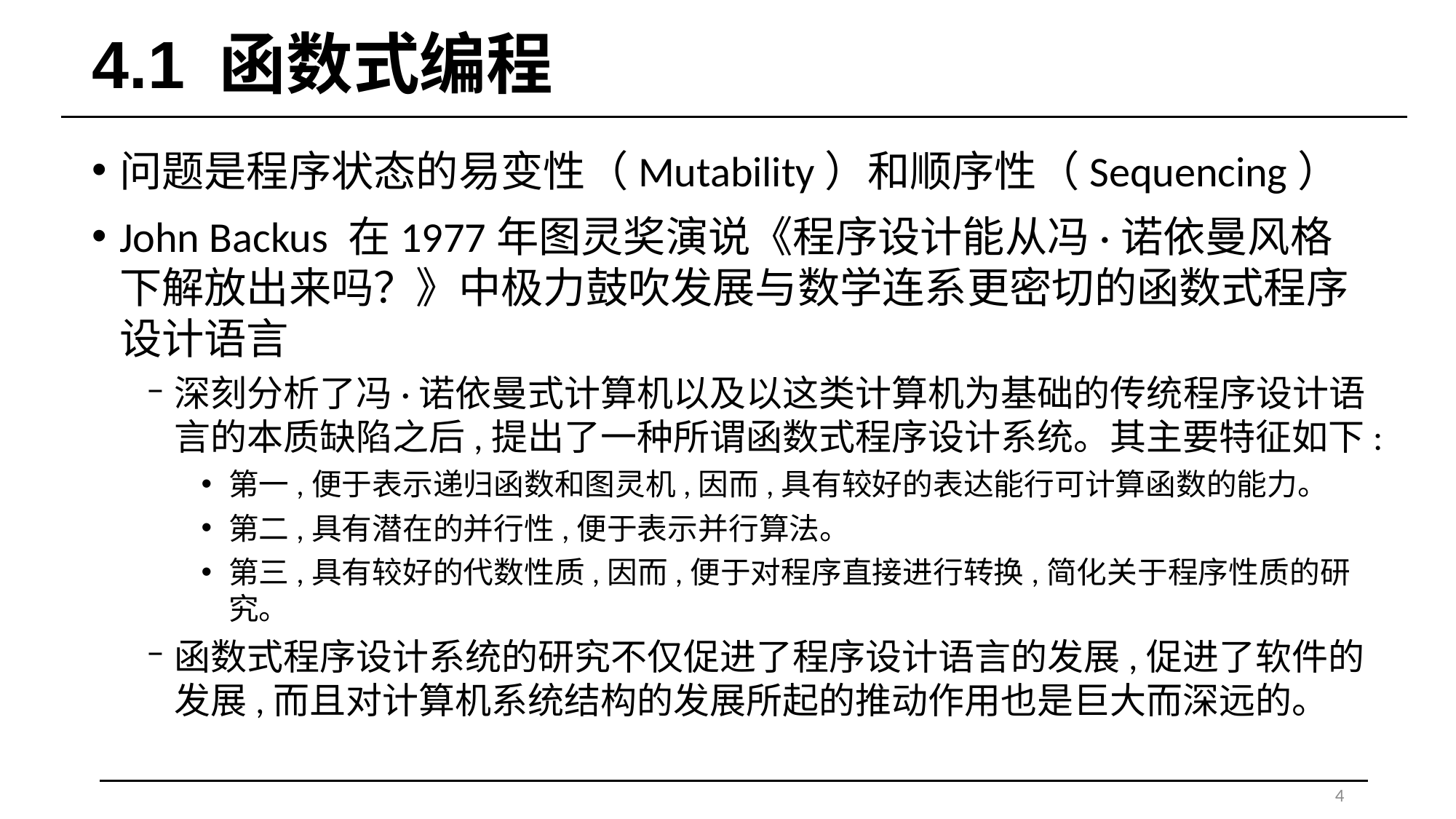

# 4.1 函数式编程
问题是程序状态的易变性（Mutability）和顺序性（Sequencing）
John Backus 在1977年图灵奖演说《程序设计能从冯·诺依曼风格下解放出来吗？》中极力鼓吹发展与数学连系更密切的函数式程序设计语言
深刻分析了冯·诺依曼式计算机以及以这类计算机为基础的传统程序设计语言的本质缺陷之后,提出了一种所谓函数式程序设计系统。其主要特征如下:
第一,便于表示递归函数和图灵机,因而,具有较好的表达能行可计算函数的能力。
第二,具有潜在的并行性,便于表示并行算法。
第三,具有较好的代数性质,因而,便于对程序直接进行转换,简化关于程序性质的研究。
函数式程序设计系统的研究不仅促进了程序设计语言的发展,促进了软件的发展,而且对计算机系统结构的发展所起的推动作用也是巨大而深远的。
4